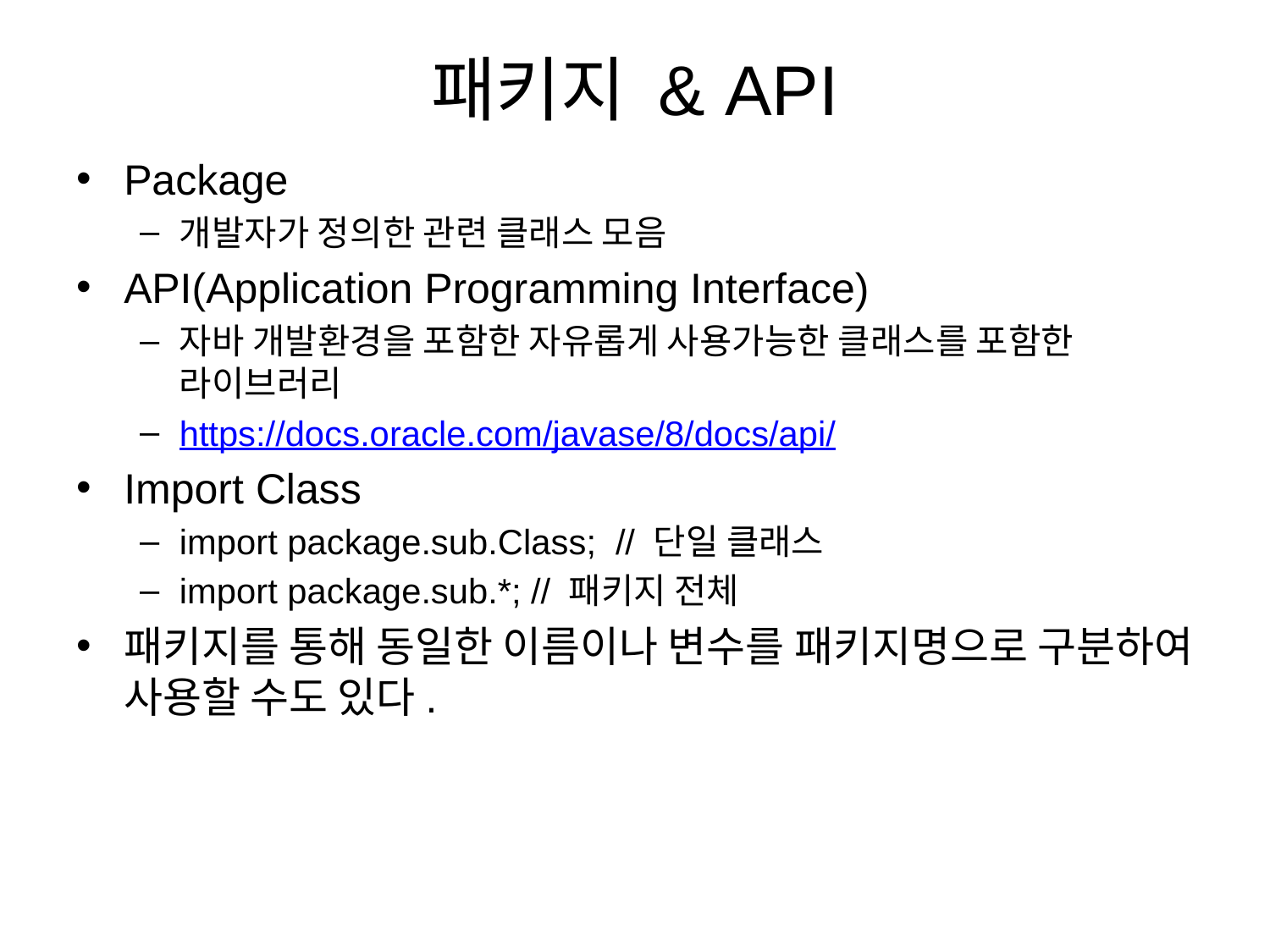

# 패키지 & API
Package
개발자가 정의한 관련 클래스 모음
API(Application Programming Interface)
자바 개발환경을 포함한 자유롭게 사용가능한 클래스를 포함한 라이브러리
https://docs.oracle.com/javase/8/docs/api/
Import Class
import package.sub.Class;  // 단일 클래스
import package.sub.*; // 패키지 전체
패키지를 통해 동일한 이름이나 변수를 패키지명으로 구분하여 사용할 수도 있다.